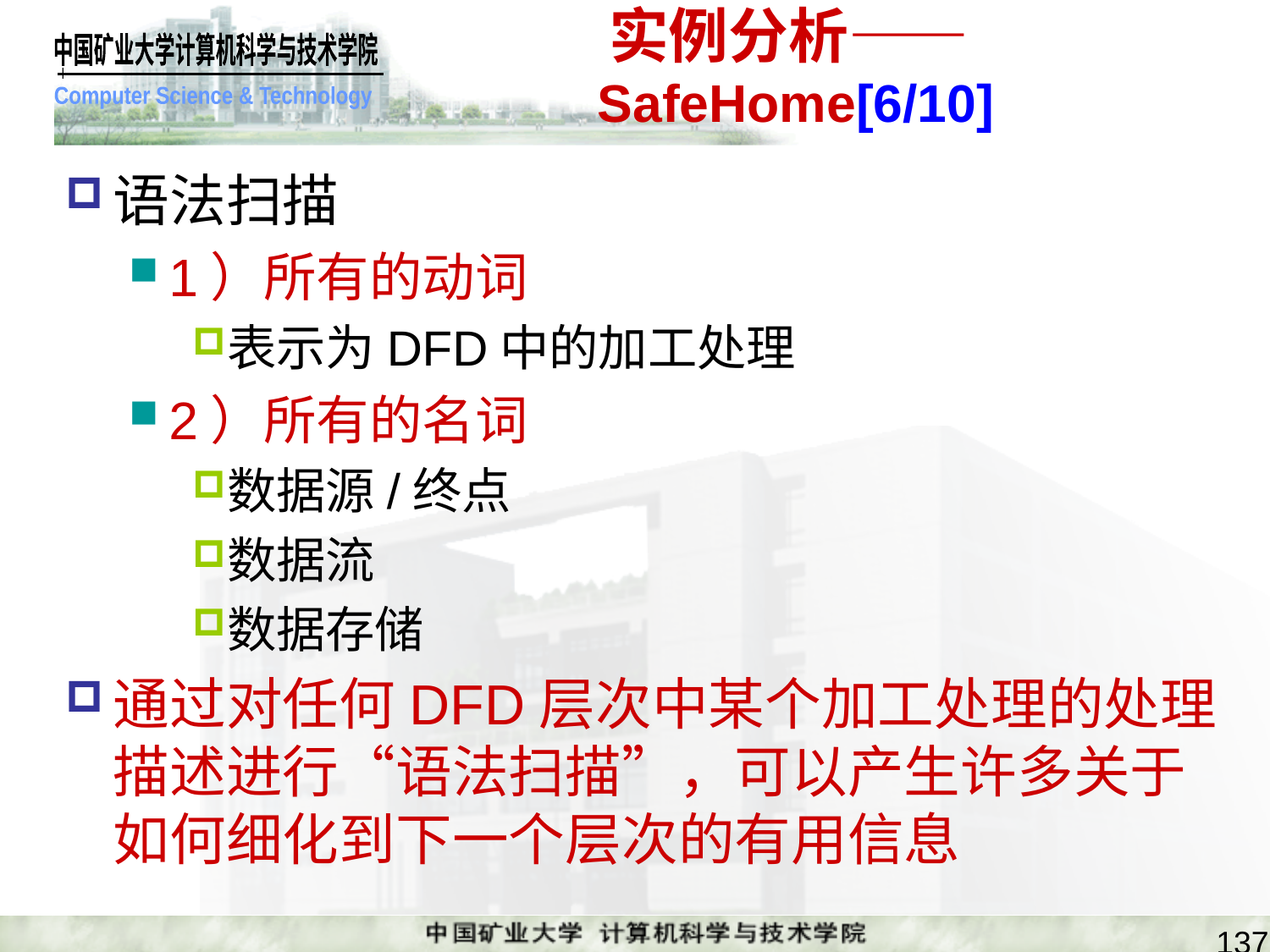

# 实例分析——SafeHome[6/10]
语法扫描
1）所有的动词
表示为DFD中的加工处理
2）所有的名词
数据源/终点
数据流
数据存储
通过对任何DFD层次中某个加工处理的处理描述进行“语法扫描”，可以产生许多关于如何细化到下一个层次的有用信息
137